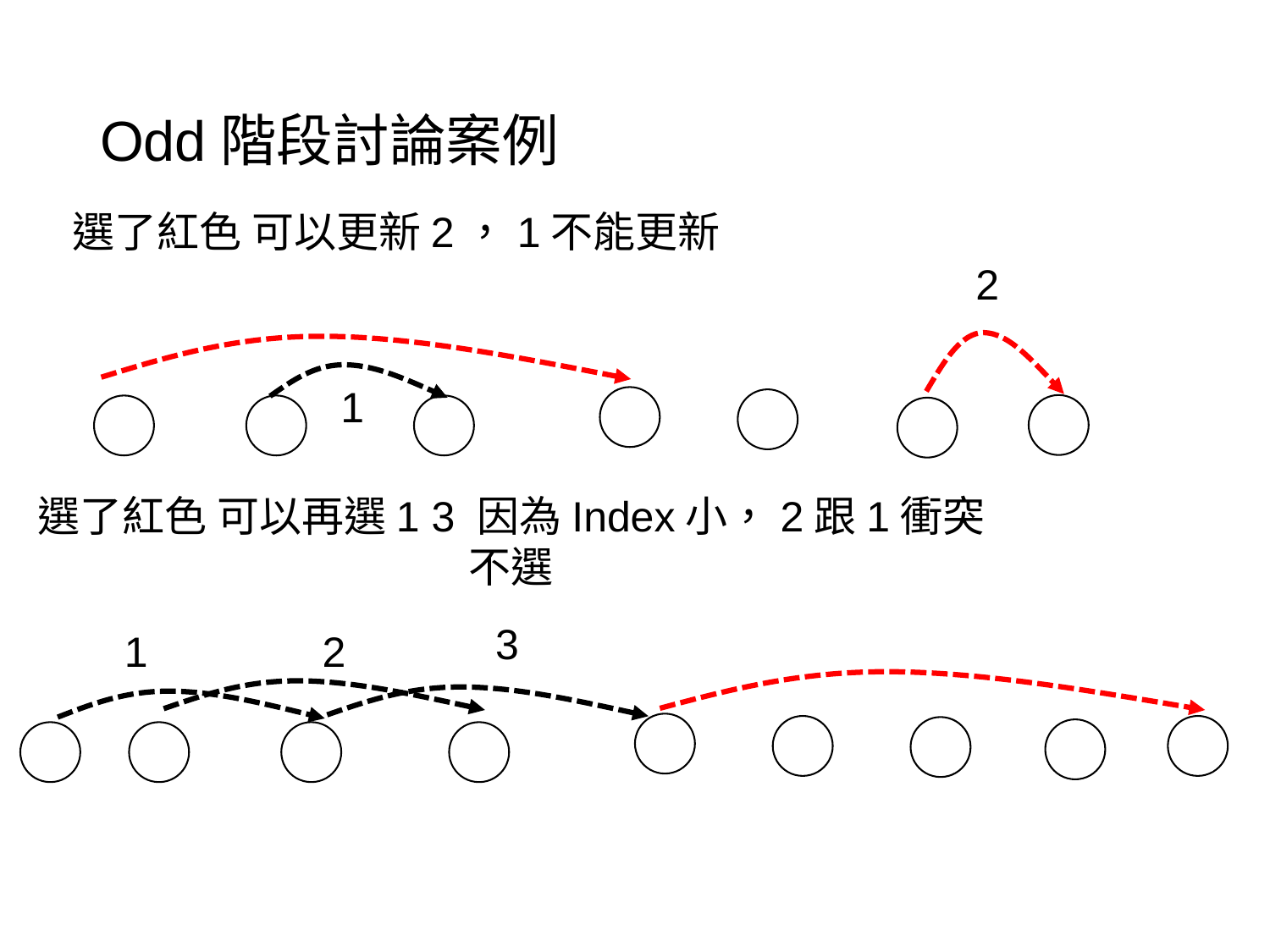

# Odd階段討論案例
選了紅色 可以更新2，1不能更新
2

1

選了紅色 可以再選1 3 因為Index小，2跟1衝突不選
3
1
2